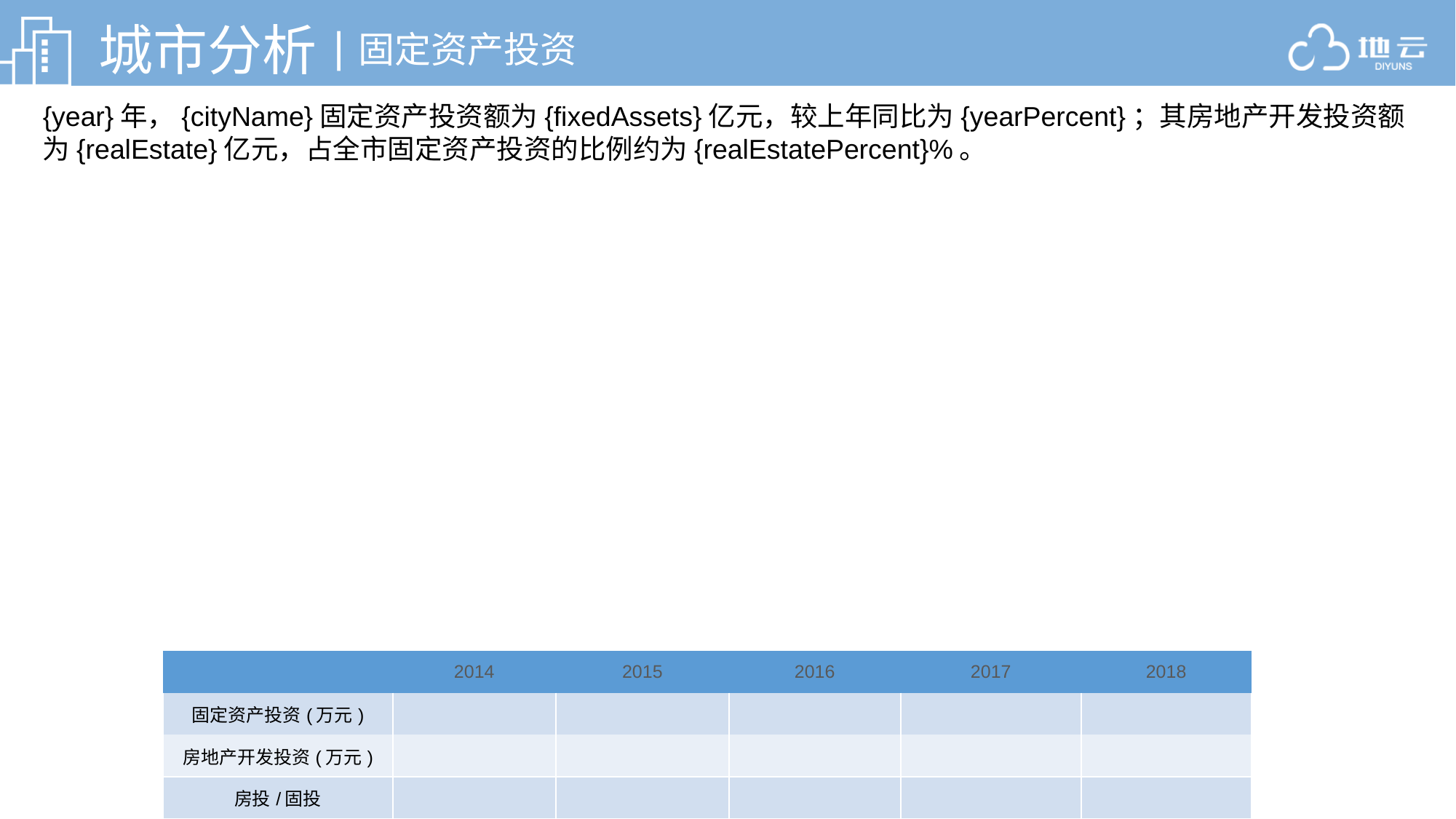

城市分析
|
固定资产投资
{year}年，{cityName}固定资产投资额为{fixedAssets}亿元，较上年同比为{yearPercent}；其房地产开发投资额为{realEstate}亿元，占全市固定资产投资的比例约为{realEstatePercent}%。
|  | 2014 | 2015 | 2016 | 2017 | 2018 |
| --- | --- | --- | --- | --- | --- |
| 固定资产投资(万元) |  |  |  |  |  |
| 房地产开发投资(万元) |  |  |  |  |  |
| 房投/固投 |  |  |  |  |  |